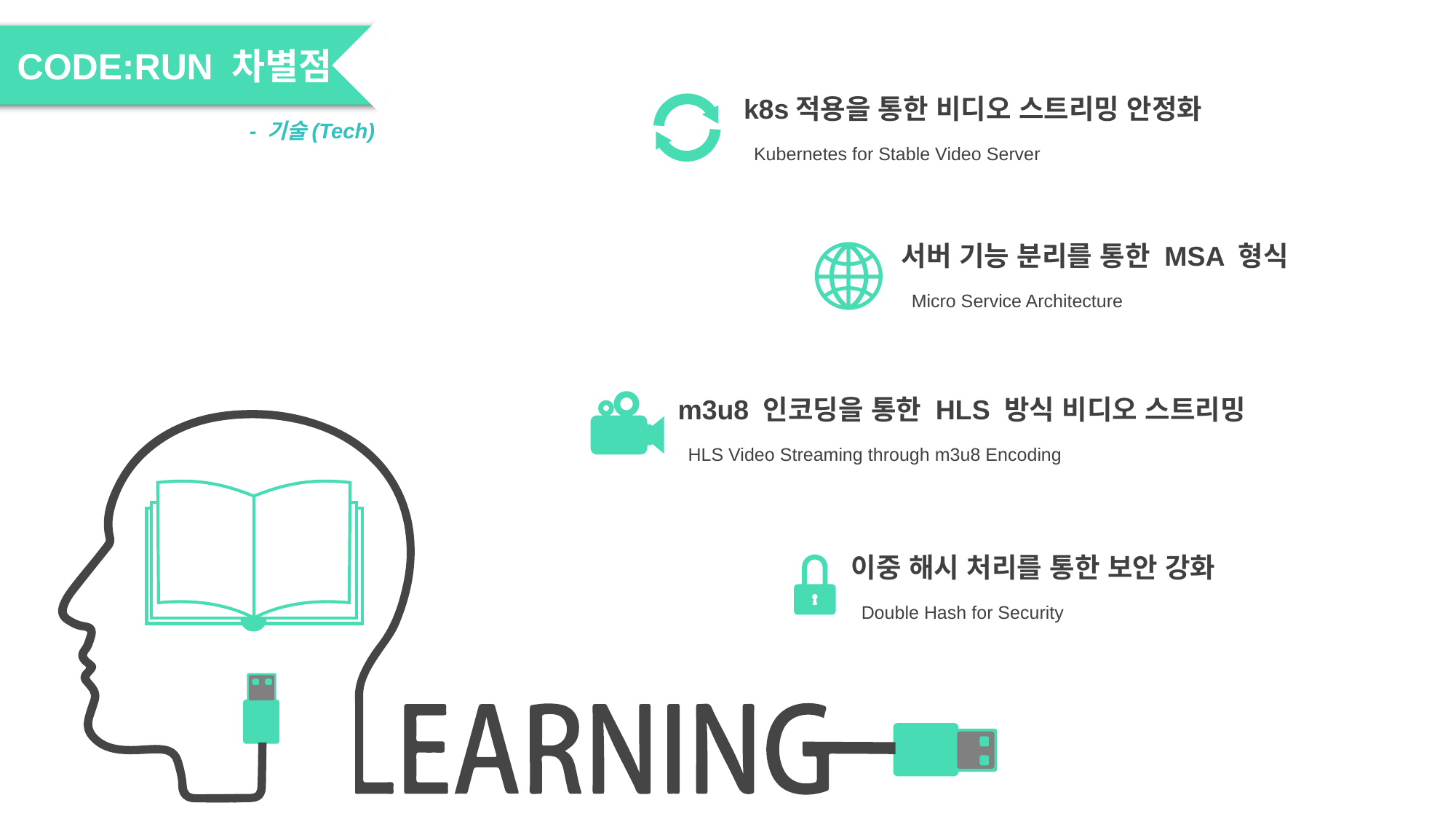

CODE:RUN 차별점
k8s적용을 통한 비디오 스트리밍 안정화
  Kubernetes for Stable Video Server

- 기술(Tech)
서버 기능 분리를 통한 MSA 형식
  Micro Service Architecture

m3u8 인코딩을 통한 HLS 방식 비디오 스트리밍
  HLS Video Streaming through m3u8 Encoding

이중 해시 처리를 통한 보안 강화
  Double Hash for Security